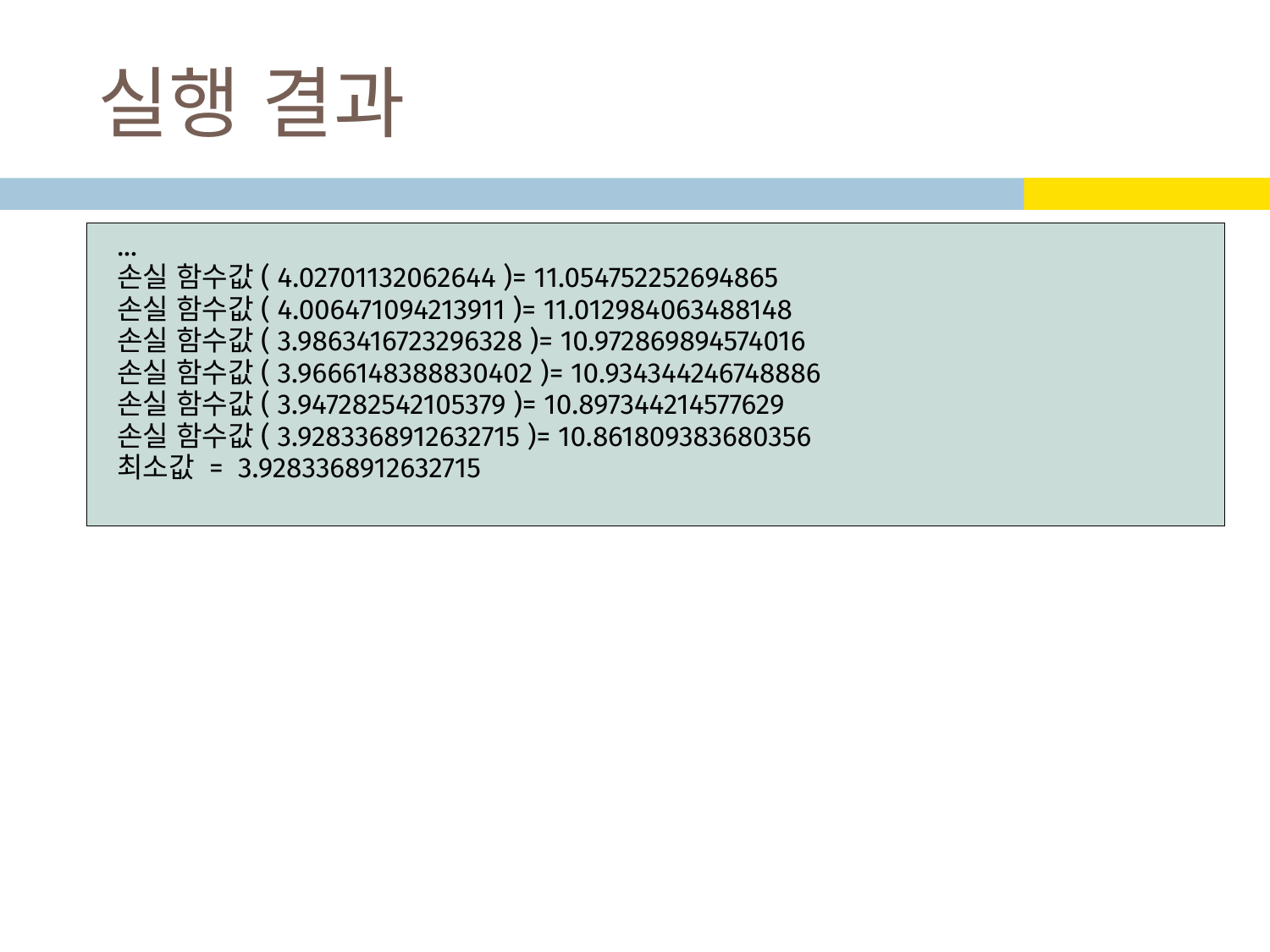

# 실행 결과
...
손실 함수값( 4.02701132062644 )= 11.054752252694865
손실 함수값( 4.006471094213911 )= 11.012984063488148
손실 함수값( 3.9863416723296328 )= 10.972869894574016
손실 함수값( 3.9666148388830402 )= 10.934344246748886
손실 함수값( 3.947282542105379 )= 10.897344214577629
손실 함수값( 3.9283368912632715 )= 10.861809383680356
최소값 =  3.9283368912632715